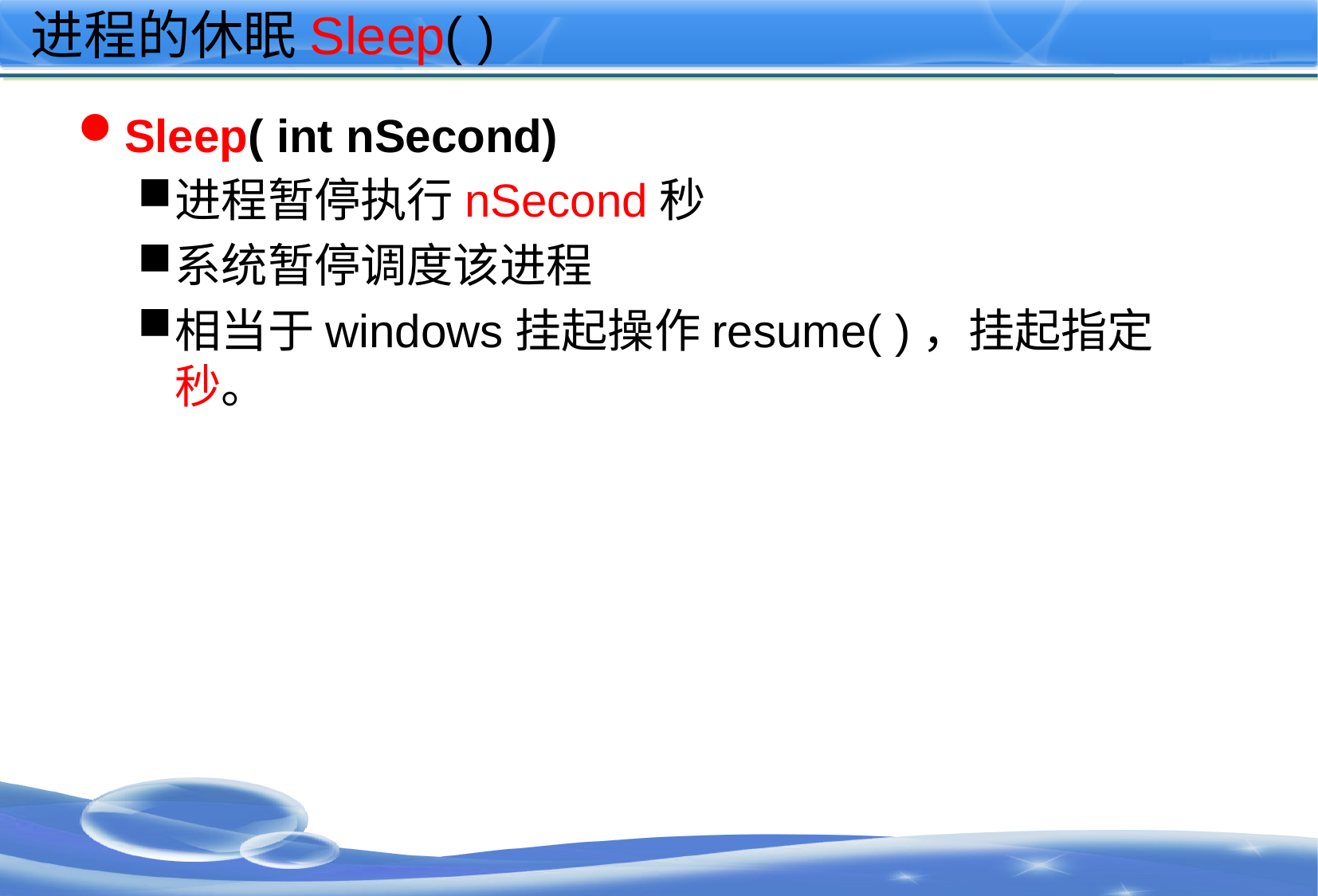

# 进程的休眠Sleep( )
Sleep( int nSecond)
进程暂停执行nSecond秒
系统暂停调度该进程
相当于windows挂起操作resume( )，挂起指定秒。